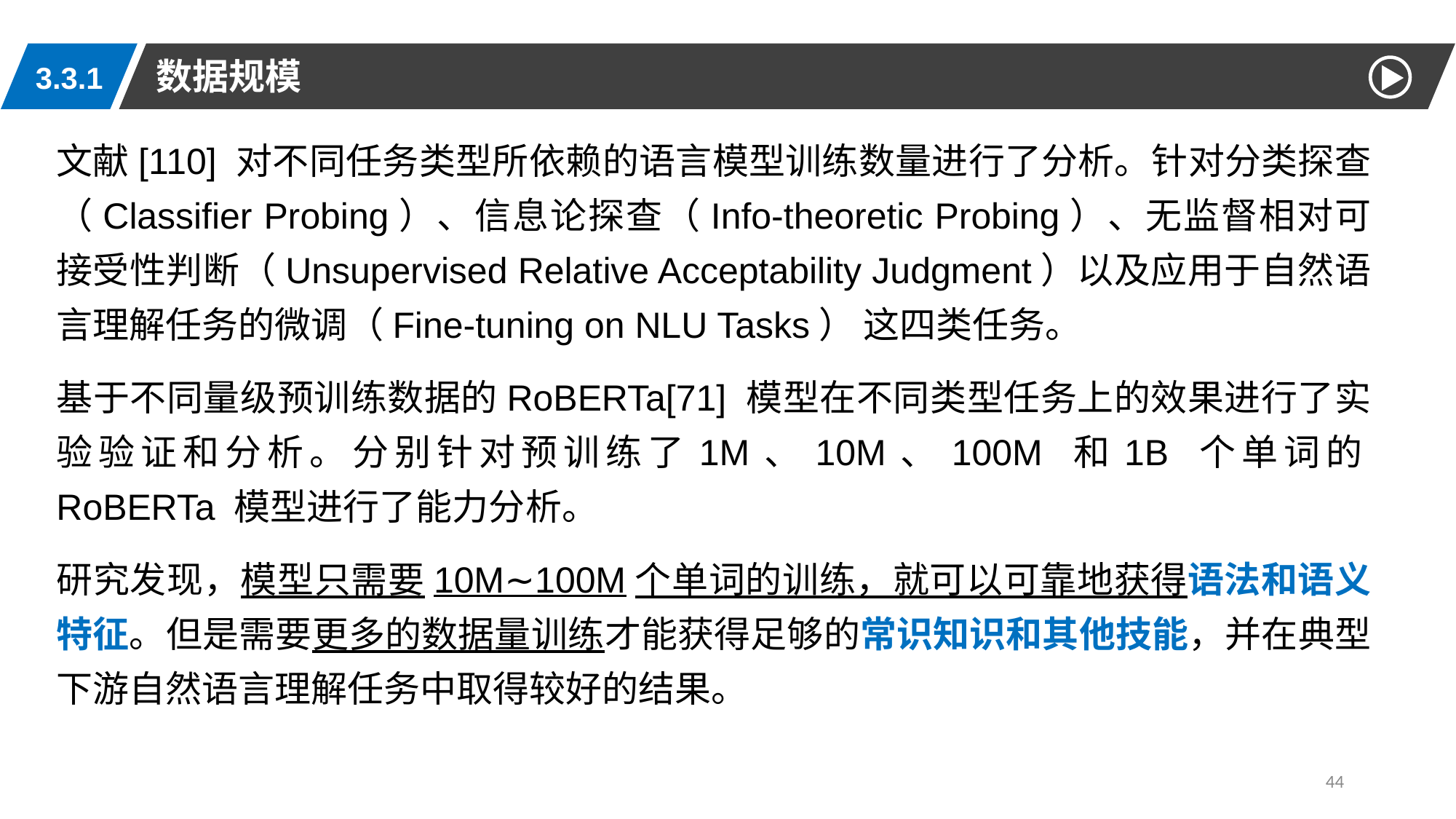

数据规模
3.3.1

文献[110] 对不同任务类型所依赖的语言模型训练数量进行了分析。针对分类探查（Classifier Probing）、信息论探查（Info-theoretic Probing）、无监督相对可接受性判断（Unsupervised Relative Acceptability Judgment）以及应用于自然语言理解任务的微调（Fine-tuning on NLU Tasks） 这四类任务。
基于不同量级预训练数据的RoBERTa[71] 模型在不同类型任务上的效果进行了实验验证和分析。分别针对预训练了1M、10M、100M 和1B 个单词的RoBERTa 模型进行了能力分析。
研究发现，模型只需要10M∼100M个单词的训练，就可以可靠地获得语法和语义特征。但是需要更多的数据量训练才能获得足够的常识知识和其他技能，并在典型下游自然语言理解任务中取得较好的结果。

44